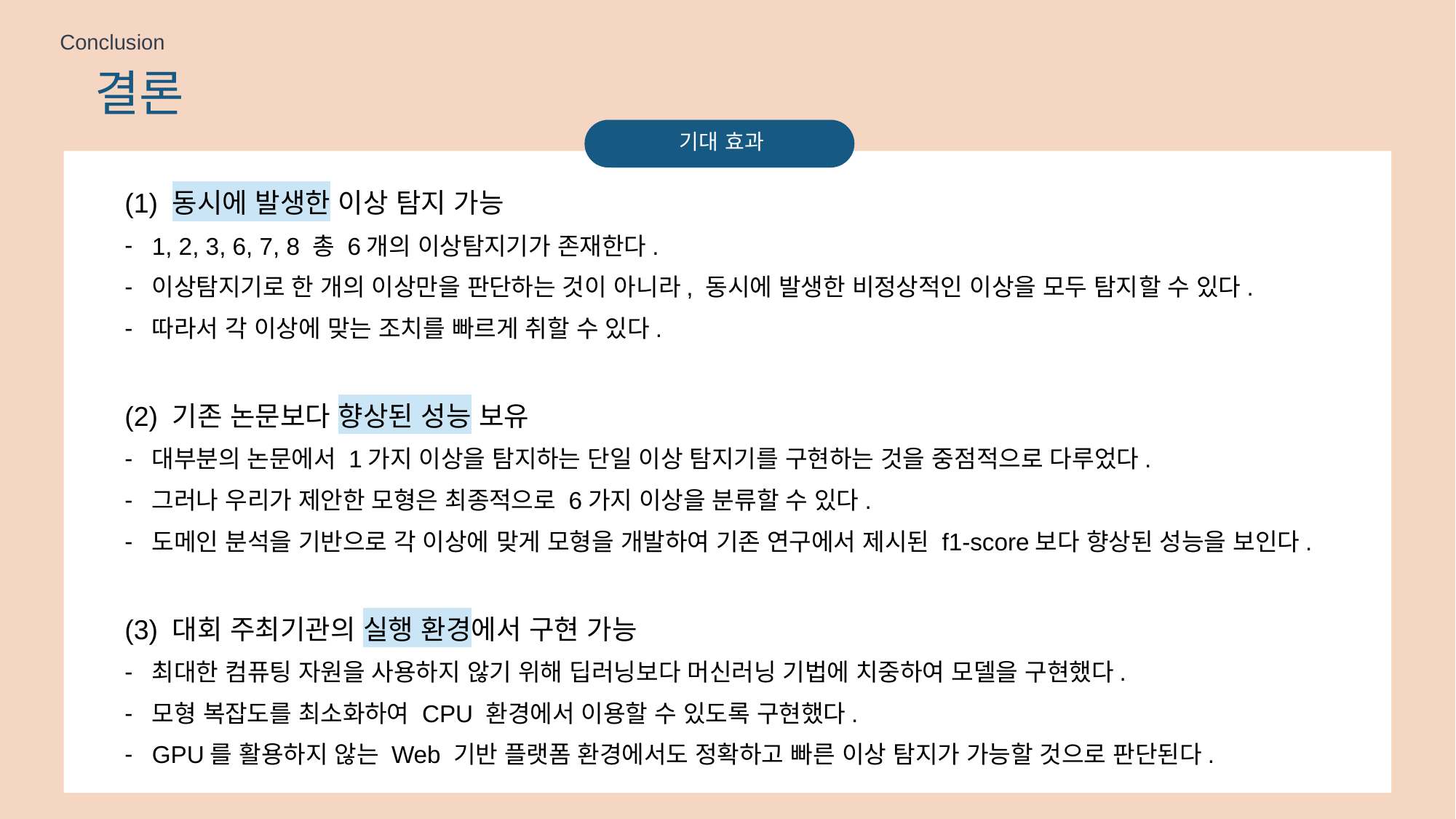

Conclusion
# 결론

기대 효과

(1) 동시에 발생한 이상 탐지 가능
1, 2, 3, 6, 7, 8 총 6개의 이상탐지기가 존재한다.
이상탐지기로 한 개의 이상만을 판단하는 것이 아니라, 동시에 발생한 비정상적인 이상을 모두 탐지할 수 있다.
따라서 각 이상에 맞는 조치를 빠르게 취할 수 있다.

(2) 기존 논문보다 향상된 성능 보유
대부분의 논문에서 1가지 이상을 탐지하는 단일 이상 탐지기를 구현하는 것을 중점적으로 다루었다.
그러나 우리가 제안한 모형은 최종적으로 6가지 이상을 분류할 수 있다.
도메인 분석을 기반으로 각 이상에 맞게 모형을 개발하여 기존 연구에서 제시된 f1-score보다 향상된 성능을 보인다.

(3) 대회 주최기관의 실행 환경에서 구현 가능
최대한 컴퓨팅 자원을 사용하지 않기 위해 딥러닝보다 머신러닝 기법에 치중하여 모델을 구현했다.
모형 복잡도를 최소화하여 CPU 환경에서 이용할 수 있도록 구현했다.
GPU를 활용하지 않는 Web 기반 플랫폼 환경에서도 정확하고 빠른 이상 탐지가 가능할 것으로 판단된다.